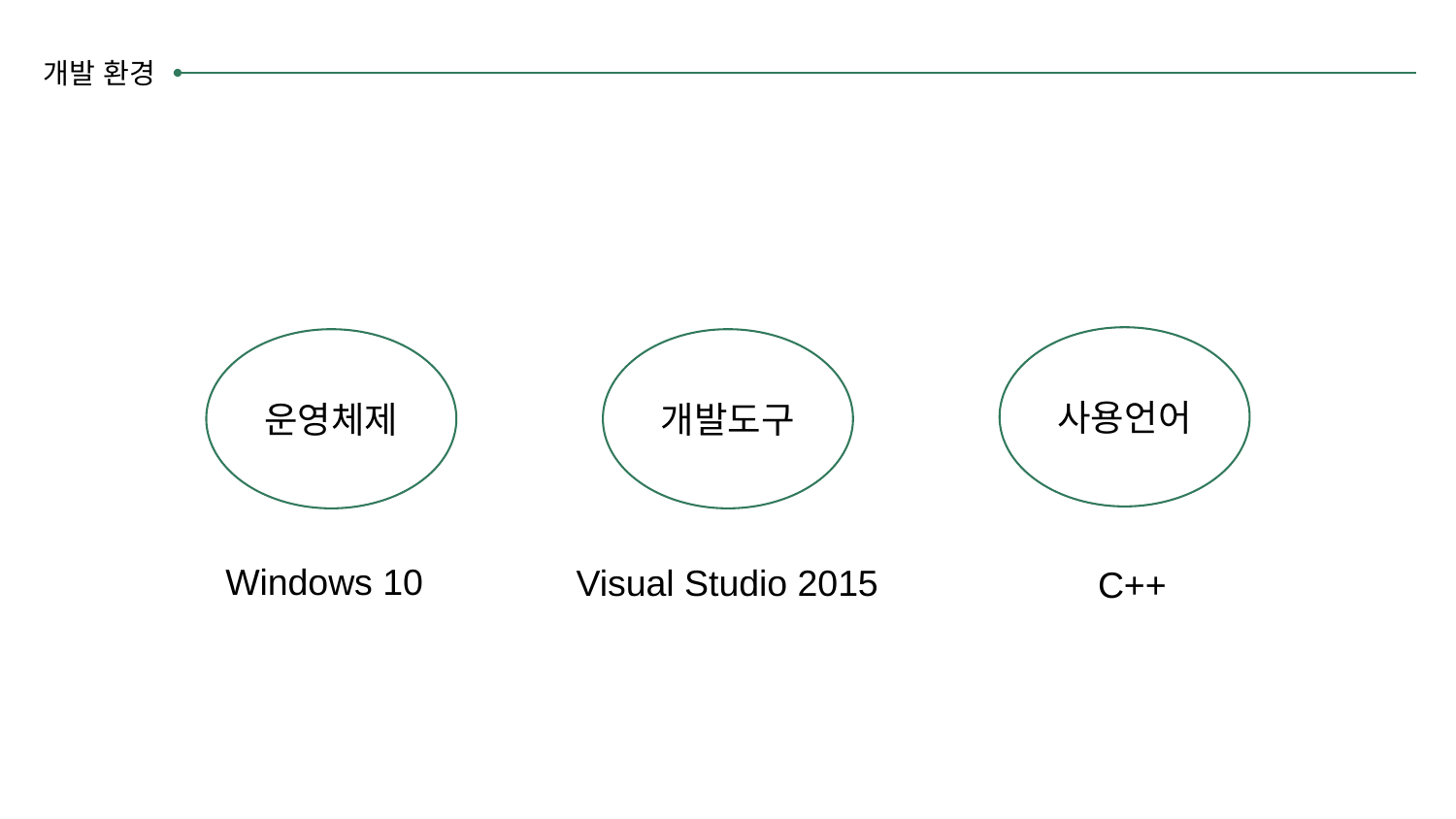

개발 환경
사용언어
운영체제
개발도구
Windows 10
Visual Studio 2015
C++